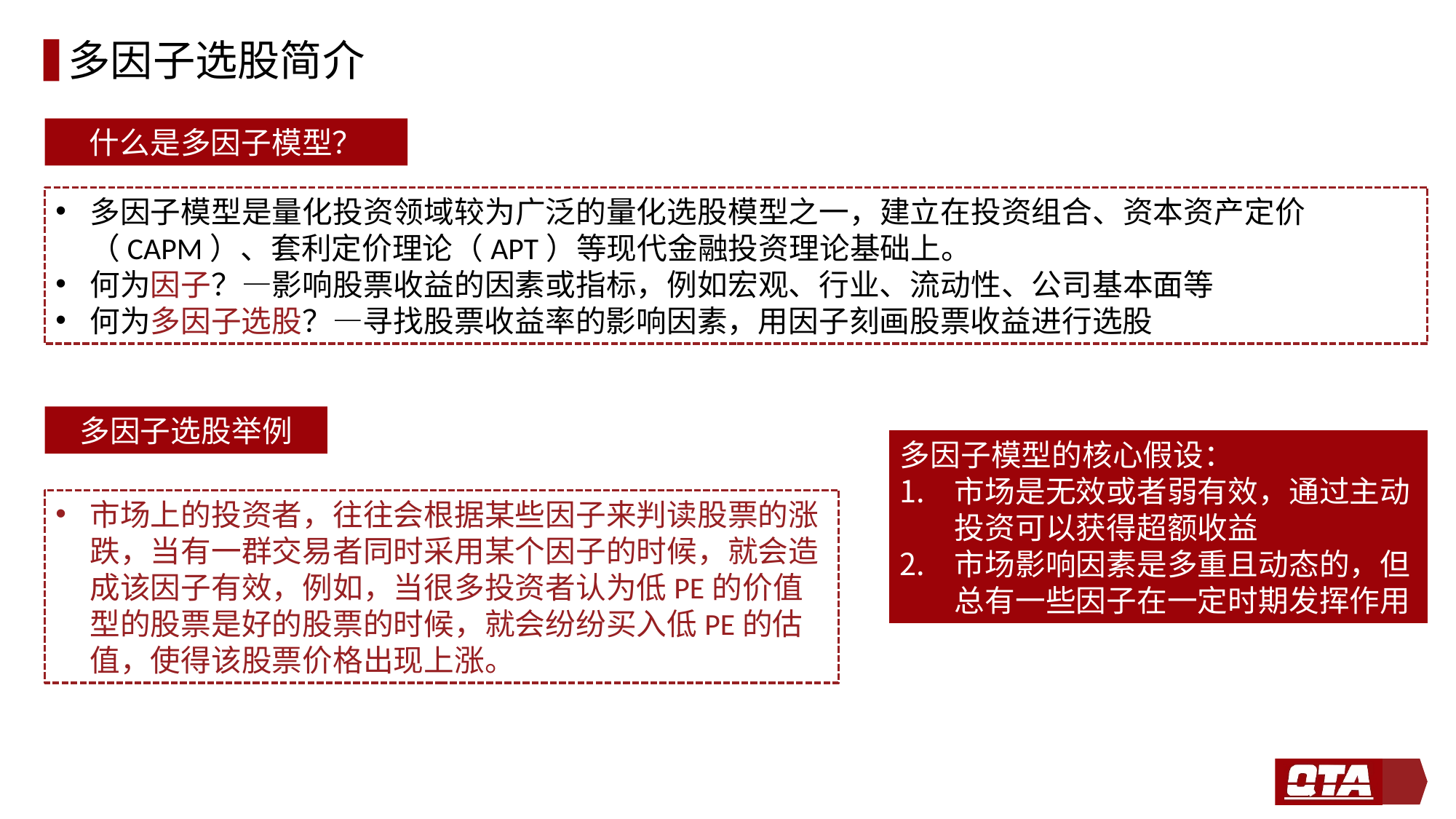

# 多因子选股简介
什么是多因子模型？
多因子模型是量化投资领域较为广泛的量化选股模型之一，建立在投资组合、资本资产定价（CAPM）、套利定价理论（APT）等现代金融投资理论基础上。
何为因子？—影响股票收益的因素或指标，例如宏观、行业、流动性、公司基本面等
何为多因子选股？—寻找股票收益率的影响因素，用因子刻画股票收益进行选股
多因子选股举例
多因子模型的核心假设：
市场是无效或者弱有效，通过主动投资可以获得超额收益
市场影响因素是多重且动态的，但总有一些因子在一定时期发挥作用
市场上的投资者，往往会根据某些因子来判读股票的涨跌，当有一群交易者同时采用某个因子的时候，就会造成该因子有效，例如，当很多投资者认为低PE的价值型的股票是好的股票的时候，就会纷纷买入低PE的估值，使得该股票价格出现上涨。
3